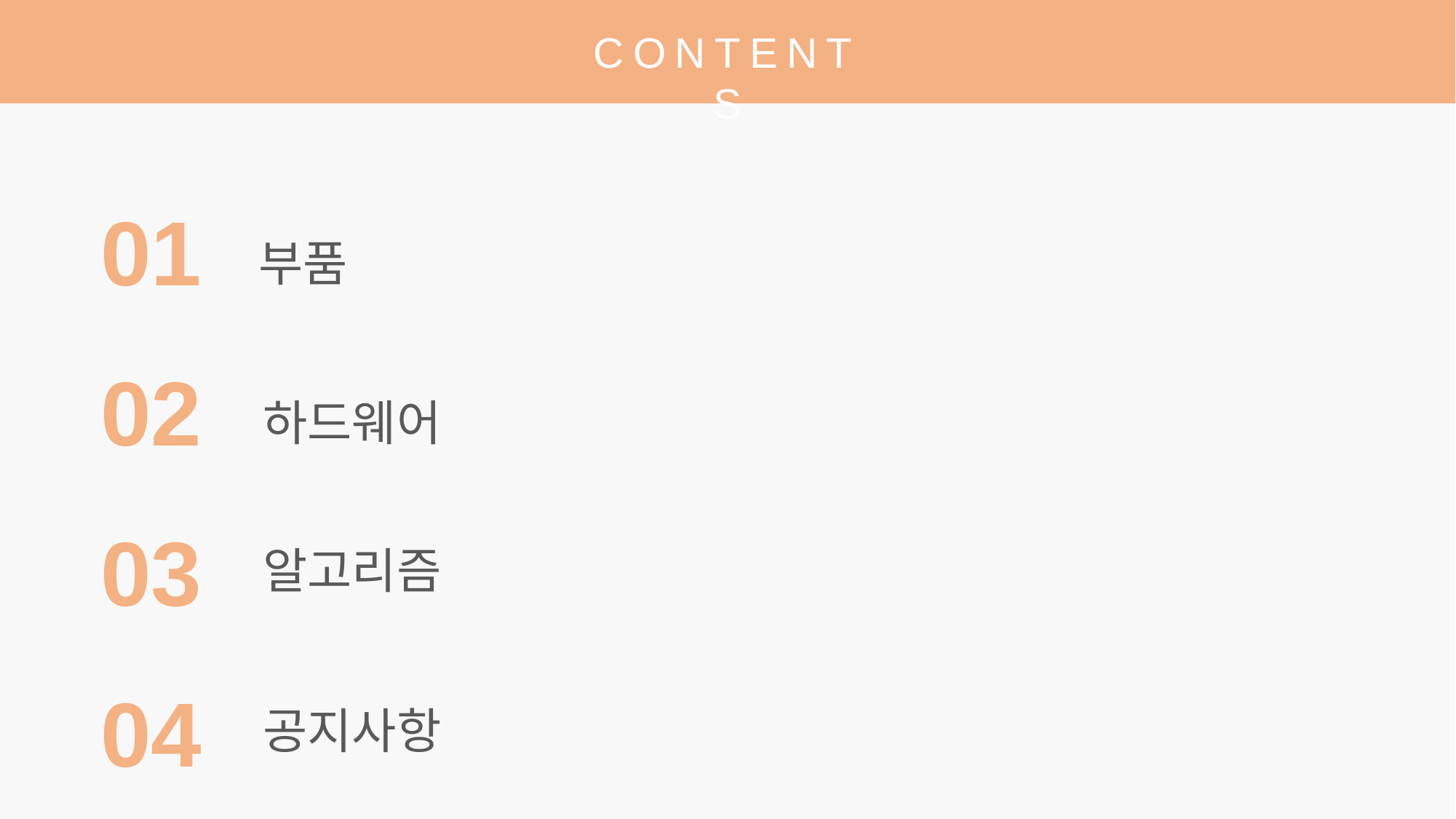

CONTENTS
01
부품
02
하드웨어
03
알고리즘
04
공지사항